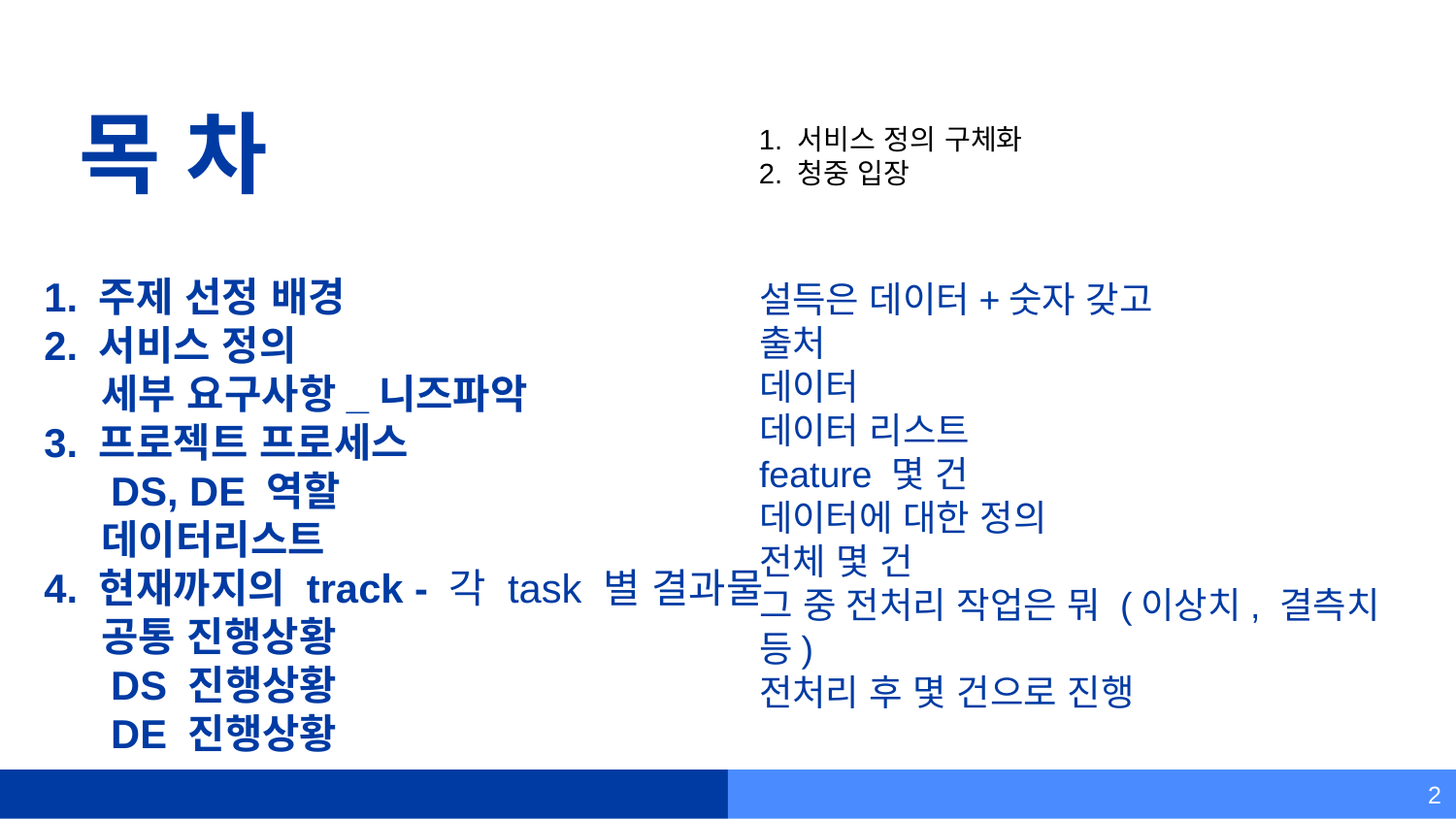

# 목 차
1. 서비스 정의 구체화
2. 청중 입장
1. 주제 선정 배경
2. 서비스 정의
     세부 요구사항_니즈파악
3. 프로젝트 프로세스
     DS, DE 역할
     데이터리스트
4. 현재까지의 track - 각 task 별 결과물
     공통 진행상황
     DS 진행상황
     DE 진행상황
설득은 데이터+숫자 갖고
출처
데이터
데이터 리스트
feature 몇 건
데이터에 대한 정의
전체 몇 건
그 중 전처리 작업은 뭐 (이상치, 결측치 등)
전처리 후 몇 건으로 진행
2